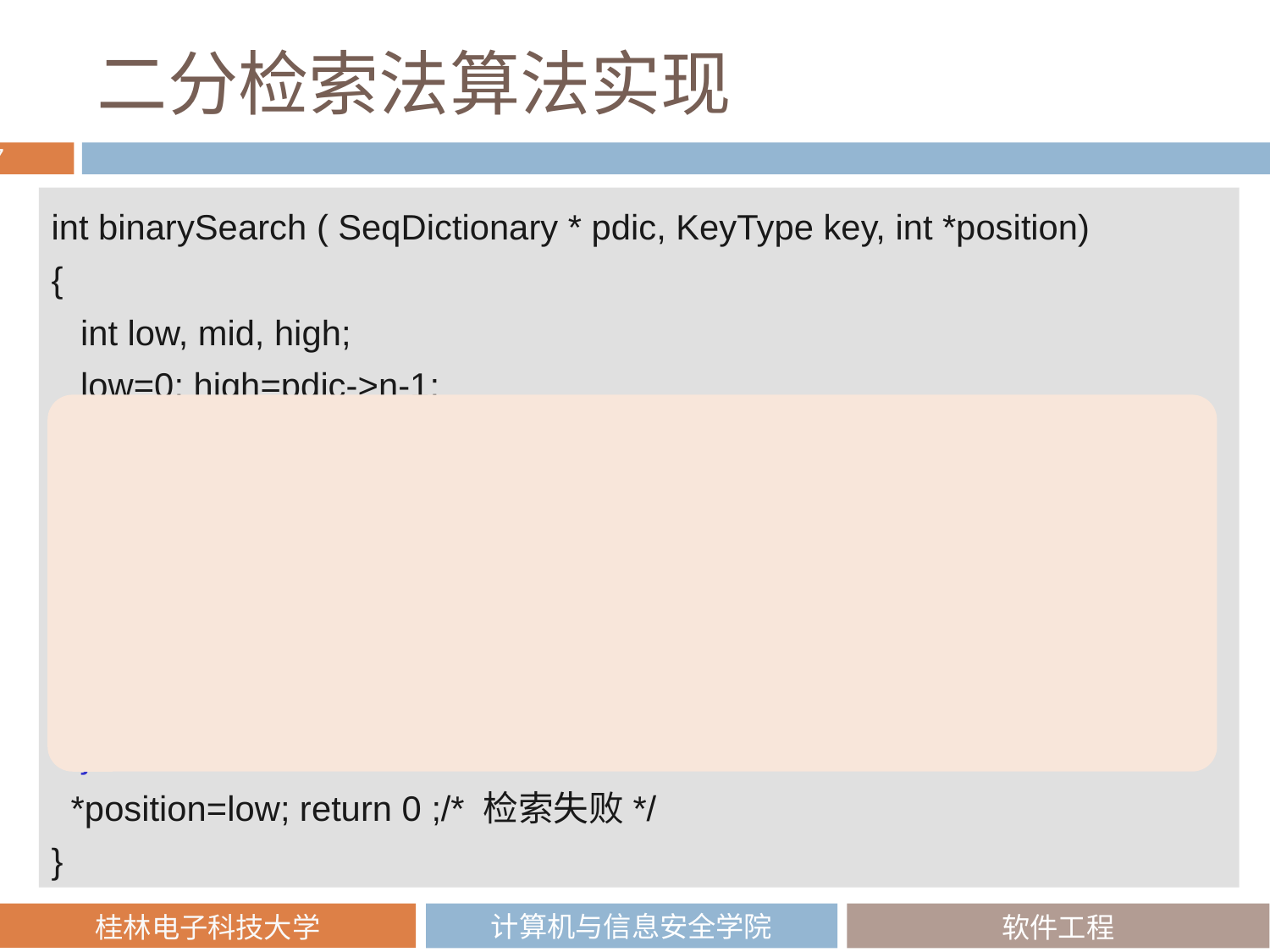

# 二分检索法算法实现
int binarySearch ( SeqDictionary * pdic, KeyType key, int *position)
{
   int low, mid, high;
   low=0; high=pdic->n-1;
   while(low<=high) {
       mid=(low+high)/2;
      if(pdic->element[mid].key==key)
      {    *position=mid; return(1); }/* 检索成功*/
      else if(pdic->element[mid].key>key) high=mid-1;/* 检索左半区*/
      else low=mid+1;/* 检索右半区*/
   }
  *position=low; return 0 ;/* 检索失败*/
}